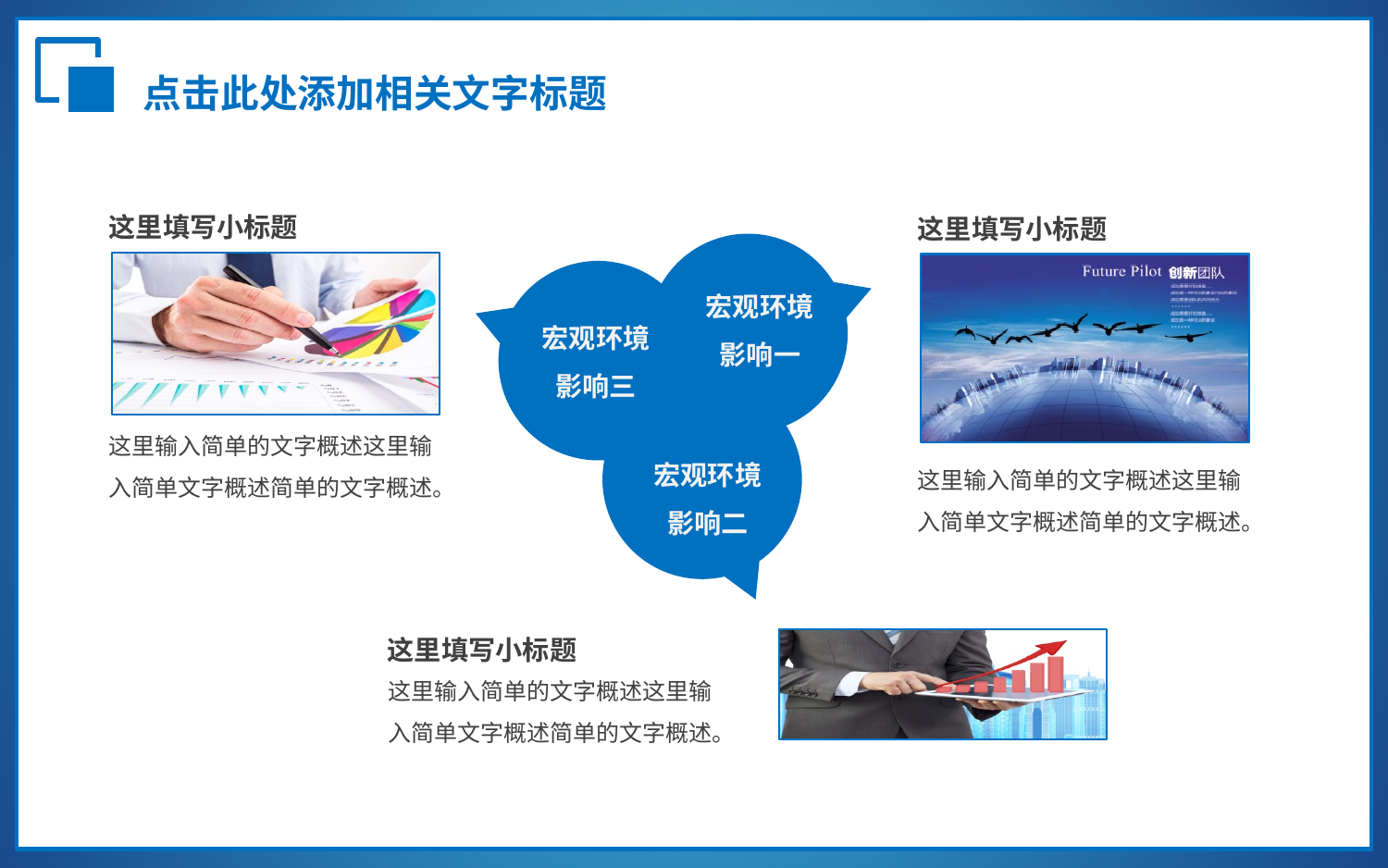

点击此处添加相关文字标题
这里填写小标题
这里填写小标题

宏观环境
影响一
宏观环境
影响三

这里输入简单的文字概述这里输入简单文字概述简单的文字概述。
宏观环境
影响二
这里输入简单的文字概述这里输入简单文字概述简单的文字概述。
这里填写小标题

这里输入简单的文字概述这里输入简单文字概述简单的文字概述。